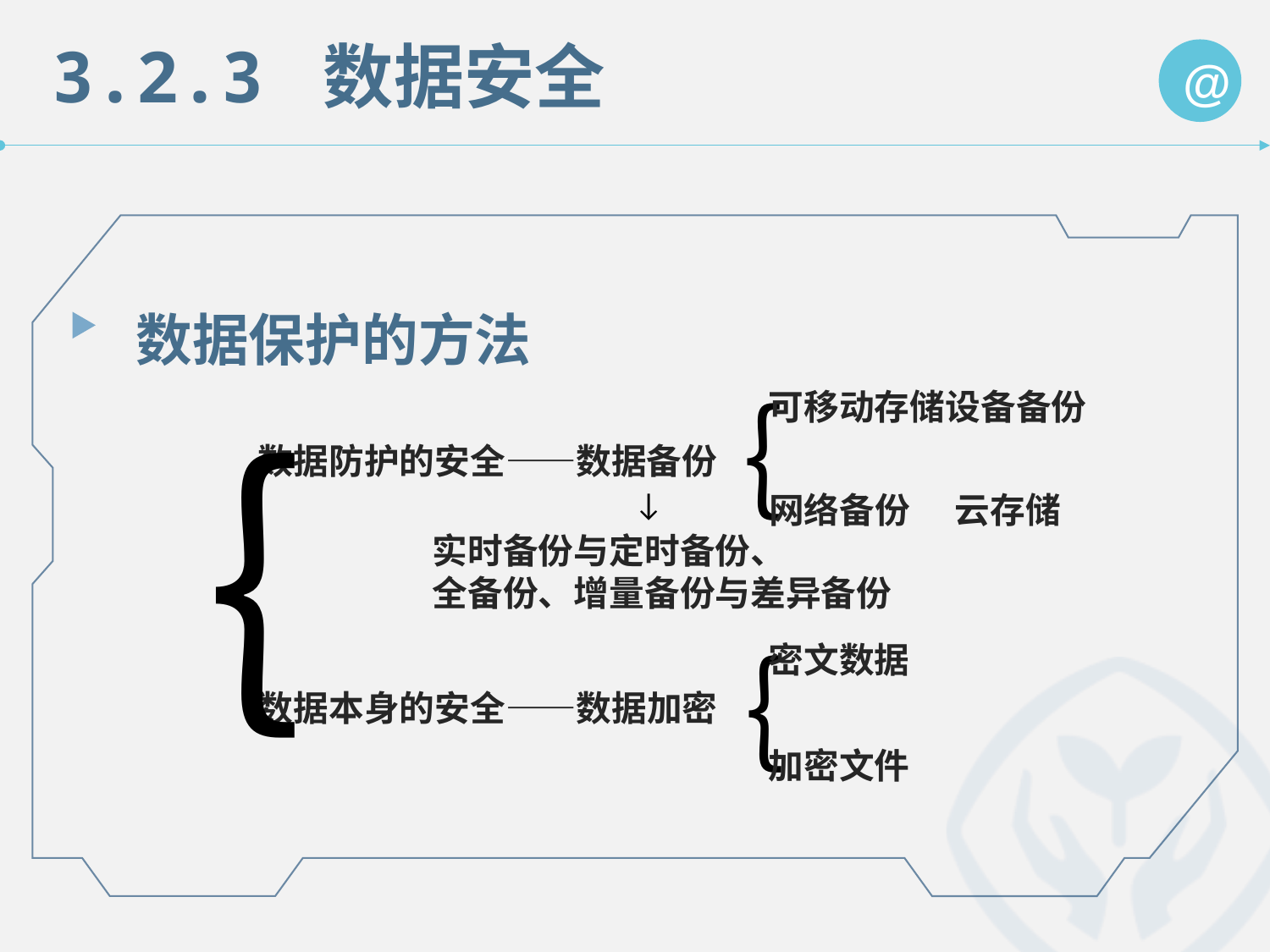

3.2.3 数据安全
@

数据保护的方法

｛
可移动存储设备备份
｛
数据防护的安全——数据备份
→
网络备份
云存储
实时备份与定时备份、
全备份、增量备份与差异备份
｛
密文数据
数据本身的安全——数据加密

加密文件